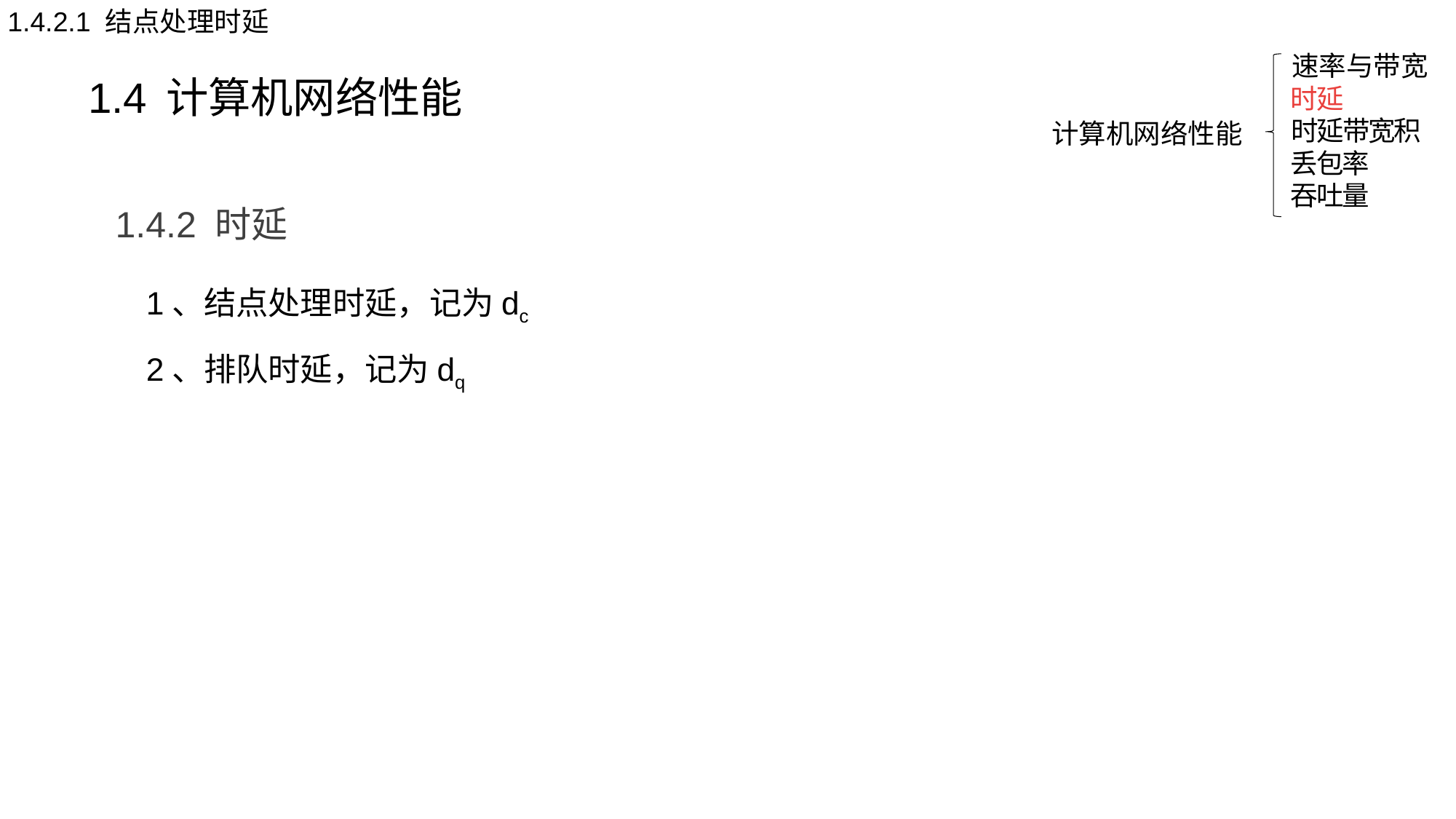

1.4.2.1 结点处理时延
1.4 计算机网络性能

速率与带宽

时延
计算机网络性能
时延带宽积
丢包率
吞吐量
1.4.2 时延
1、结点处理时延，记为dc
2、排队时延，记为dq